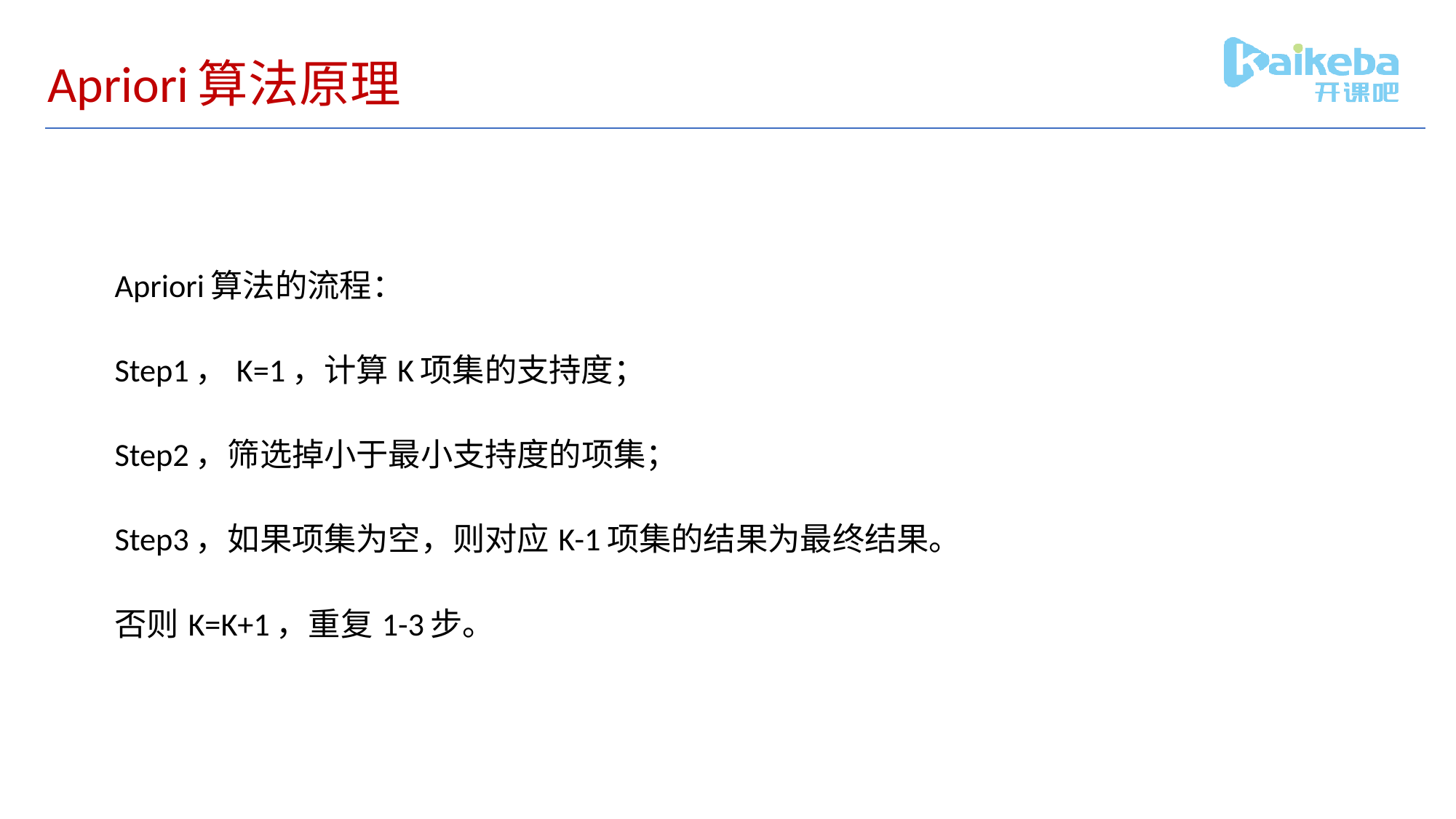

# Apriori算法原理
Apriori算法的流程：
Step1，K=1，计算K项集的支持度；
Step2，筛选掉小于最小支持度的项集；
Step3，如果项集为空，则对应K-1项集的结果为最终结果。
否则K=K+1，重复1-3步。